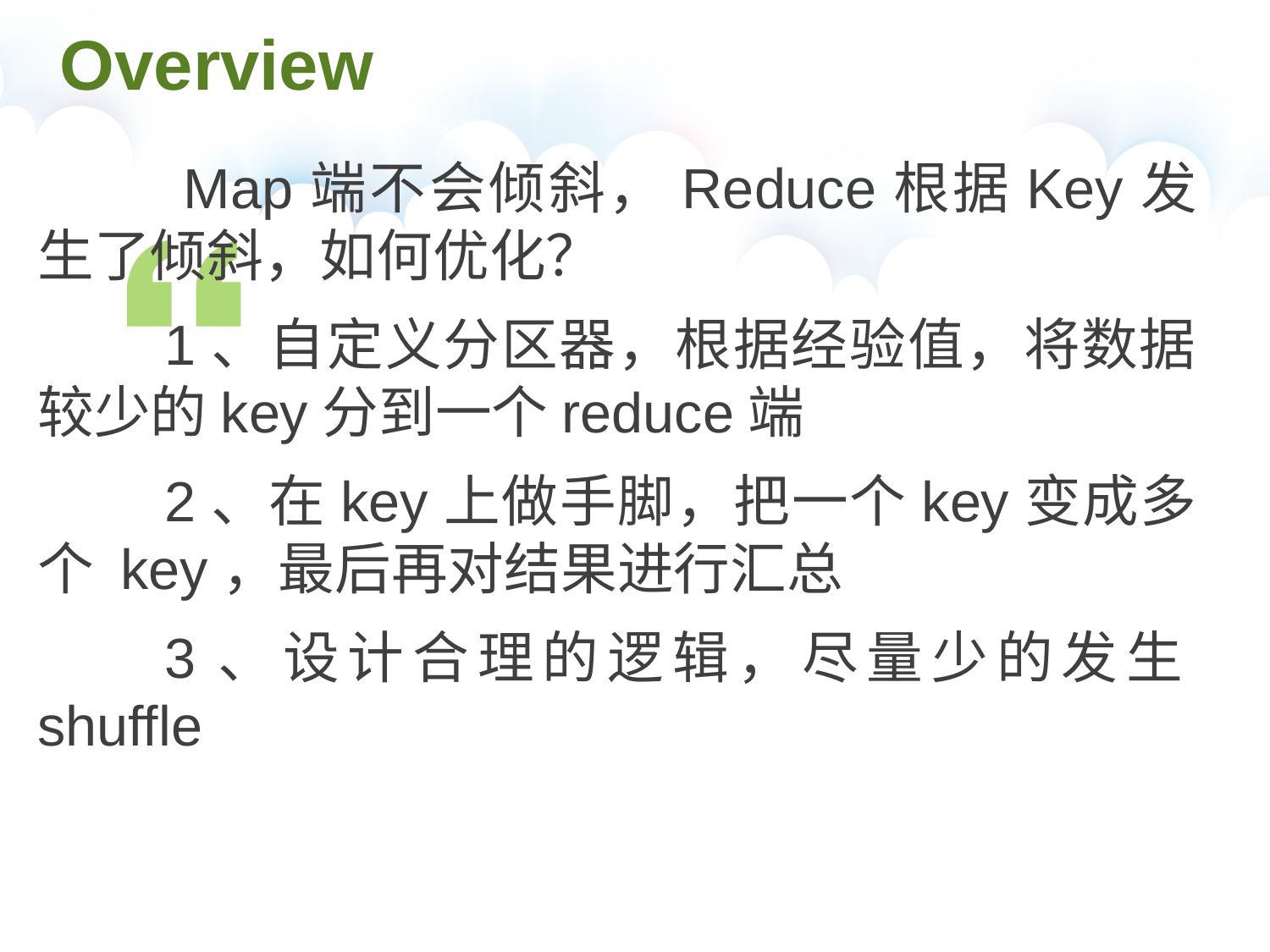

# Overview
	 Map端不会倾斜，Reduce根据Key发生了倾斜，如何优化？
	1、自定义分区器，根据经验值，将数据较少的key分到一个reduce端
	2、在key上做手脚，把一个key变成多个 key，最后再对结果进行汇总
	3、设计合理的逻辑，尽量少的发生shuffle